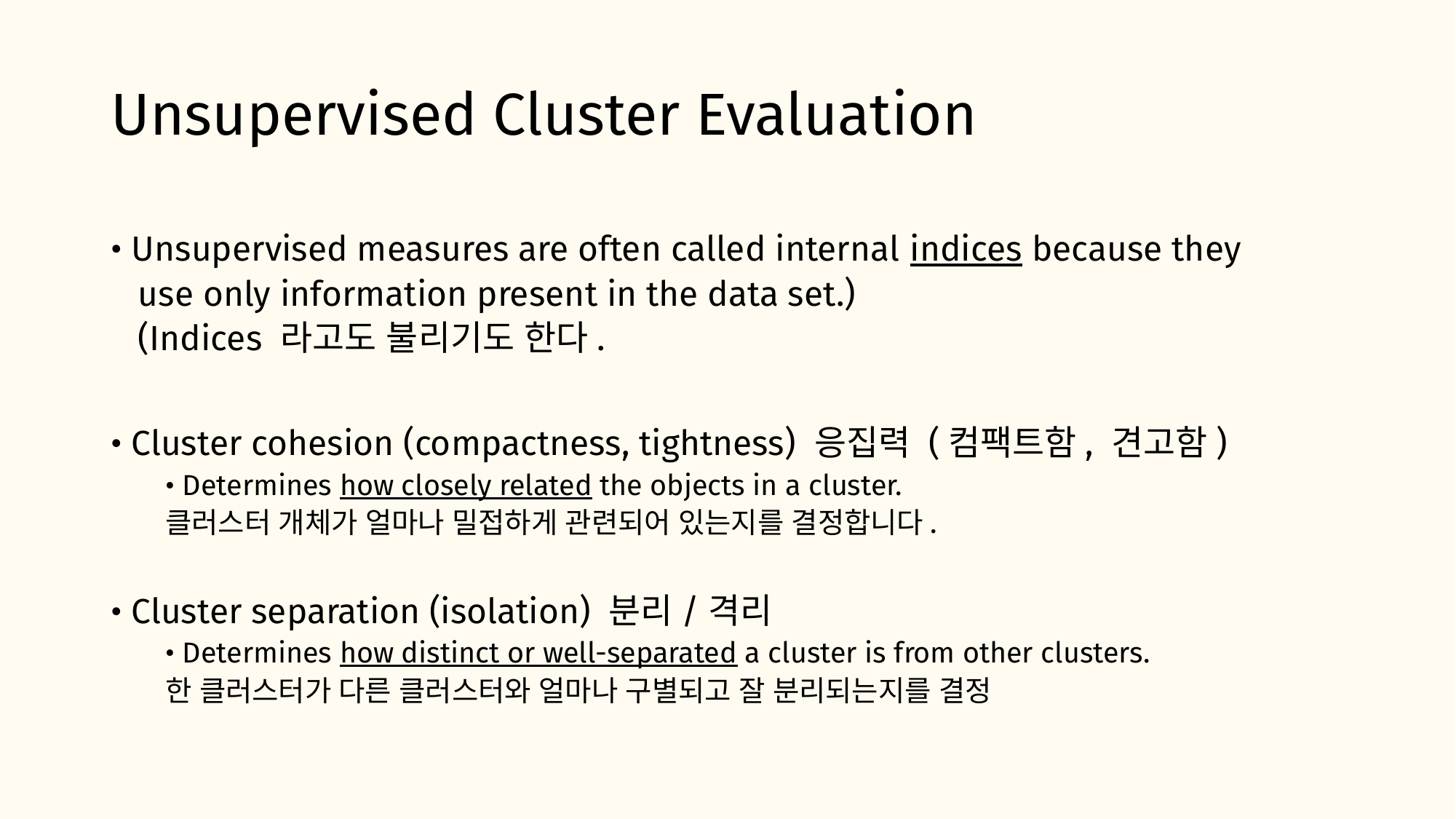

# Unsupervised Cluster Evaluation
• Unsupervised measures are often called internal indices because they  use only information present in the data set.)
	(Indices 라고도 불리기도 한다.

• Cluster cohesion (compactness, tightness) 응집력 (컴팩트함, 견고함)
• Determines how closely related the objects in a cluster.
클러스터 개체가 얼마나 밀접하게 관련되어 있는지를 결정합니다.

• Cluster separation (isolation) 분리/격리
• Determines how distinct or well-separated a cluster is from other clusters.
한 클러스터가 다른 클러스터와 얼마나 구별되고 잘 분리되는지를 결정